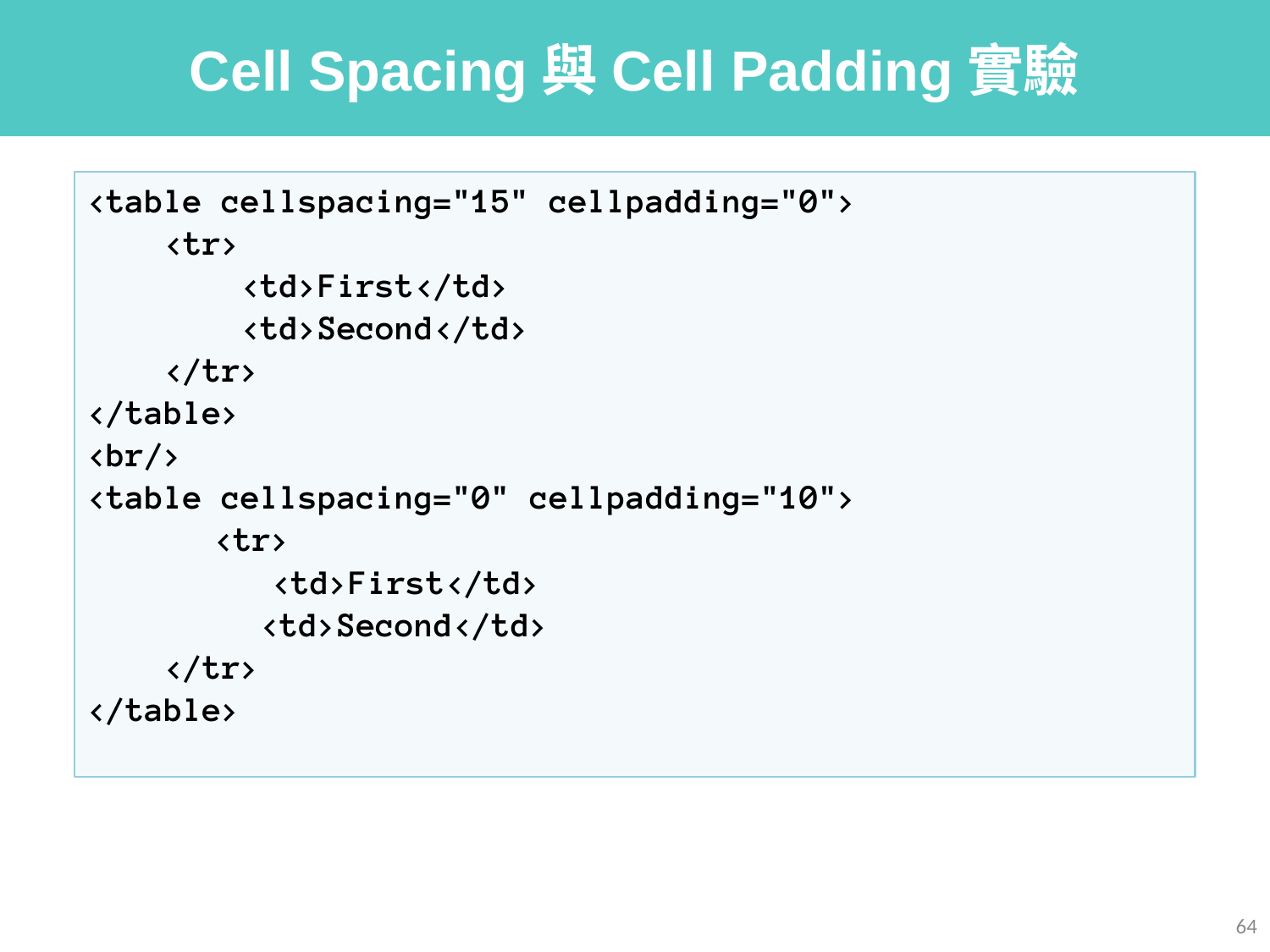

# Cell Spacing與Cell Padding實驗
<table cellspacing="15" cellpadding="0">
    <tr>
        <td>First</td>
        <td>Second</td>
    </tr>
</table>
<br/>
<table cellspacing="0" cellpadding="10">
 	<tr>
    	   <td>First</td>
         <td>Second</td>
    </tr>
</table>

64